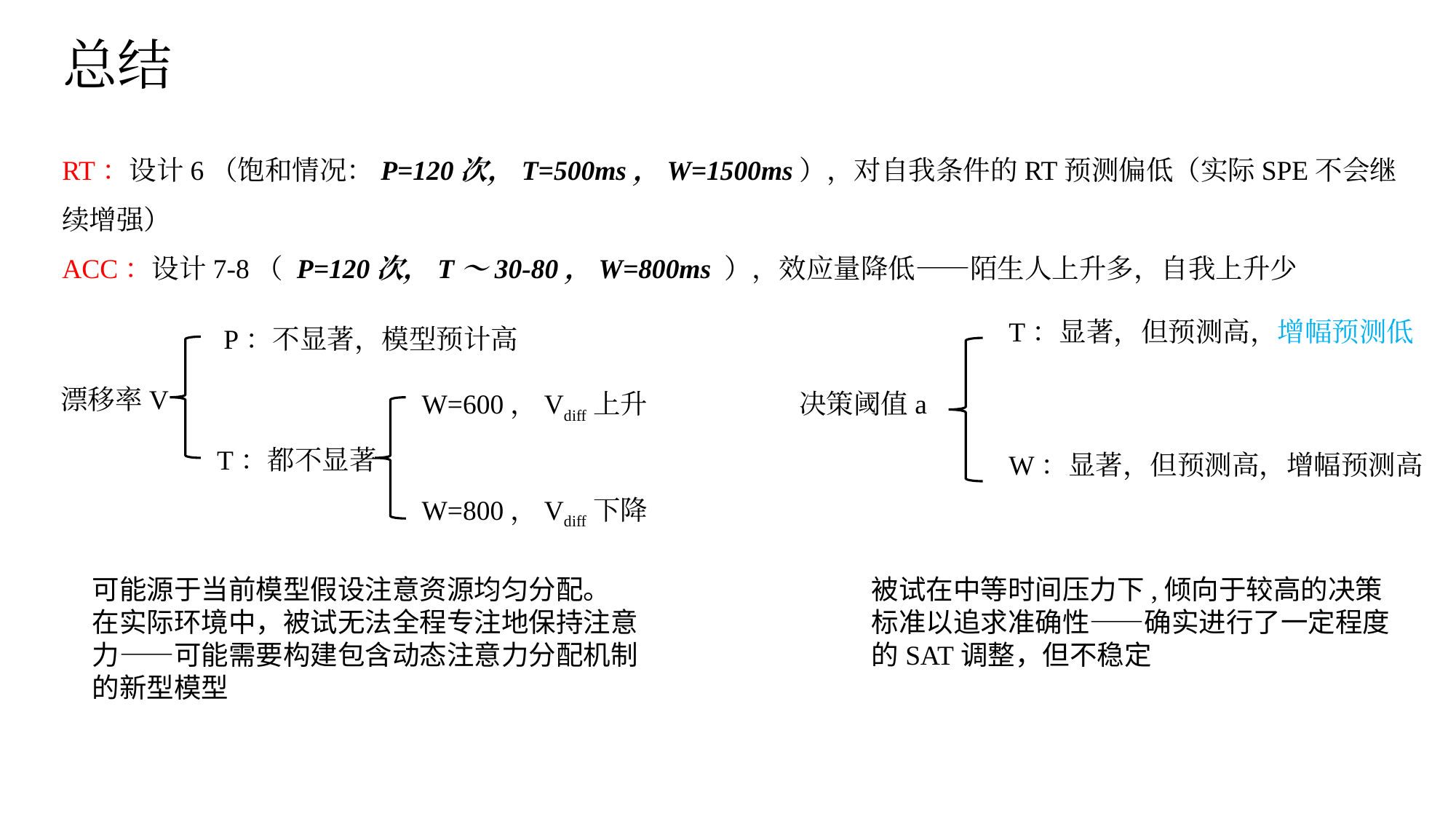

总结
RT：设计6（饱和情况：P=120次，T=500ms，W=1500ms），对自我条件的RT预测偏低（实际SPE不会继续增强）
ACC：设计7-8（ P=120次，T～30-80，W=800ms ），效应量降低——陌生人上升多，自我上升少
T：显著，但预测高，增幅预测低

决策阈值a
W：显著，但预测高，增幅预测高
P：不显著，模型预计高

漂移率V
W=600，Vdiff上升

T：都不显著
W=800，Vdiff下降
可能源于当前模型假设注意资源均匀分配。
在实际环境中，被试无法全程专注地保持注意力——可能需要构建包含动态注意力分配机制的新型模型
被试在中等时间压力下,倾向于较高的决策标准以追求准确性——确实进行了一定程度的SAT调整，但不稳定